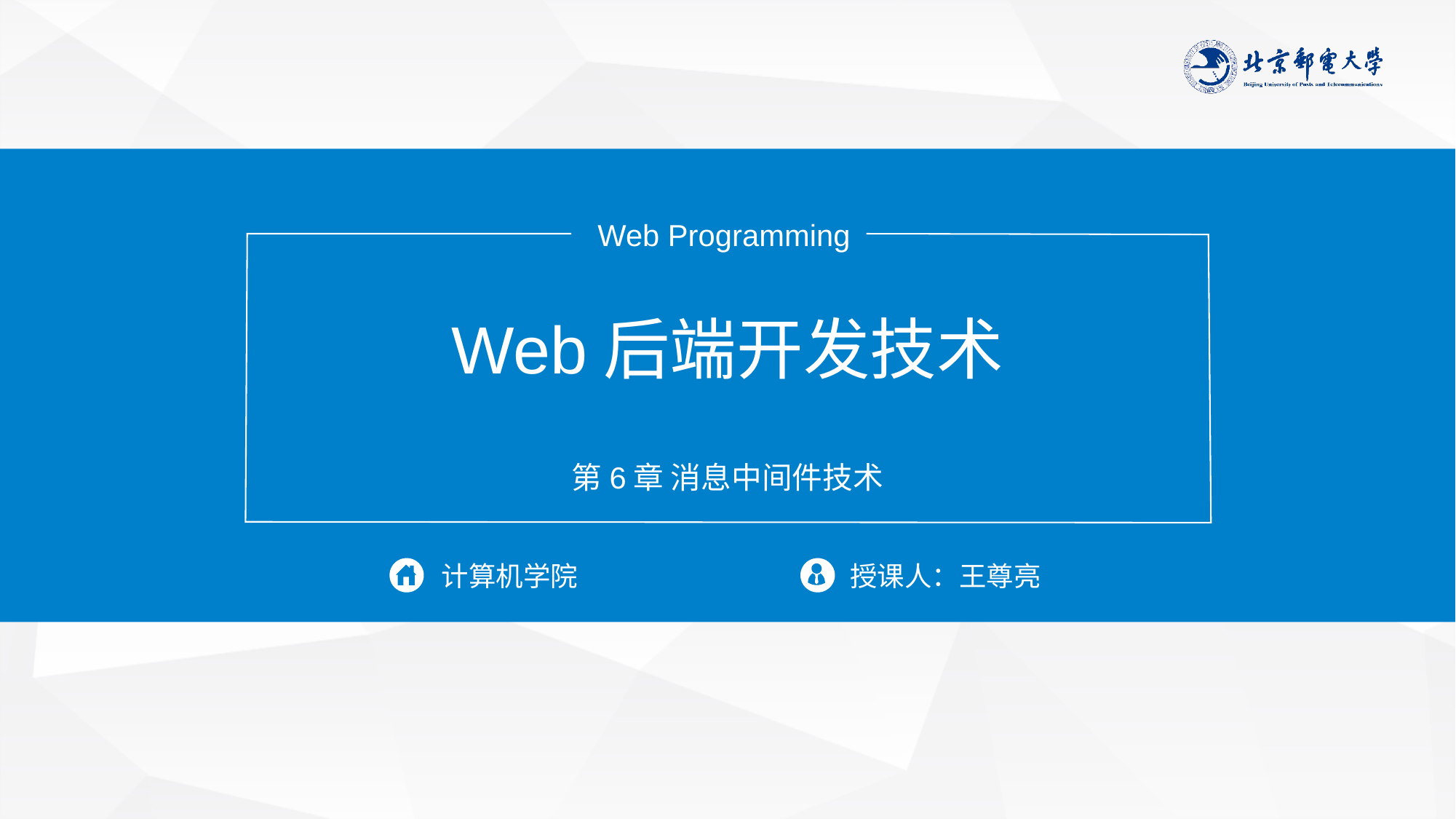

Web Programming

Web后端开发技术
第6章 消息中间件技术
计算机学院
授课人：王尊亮